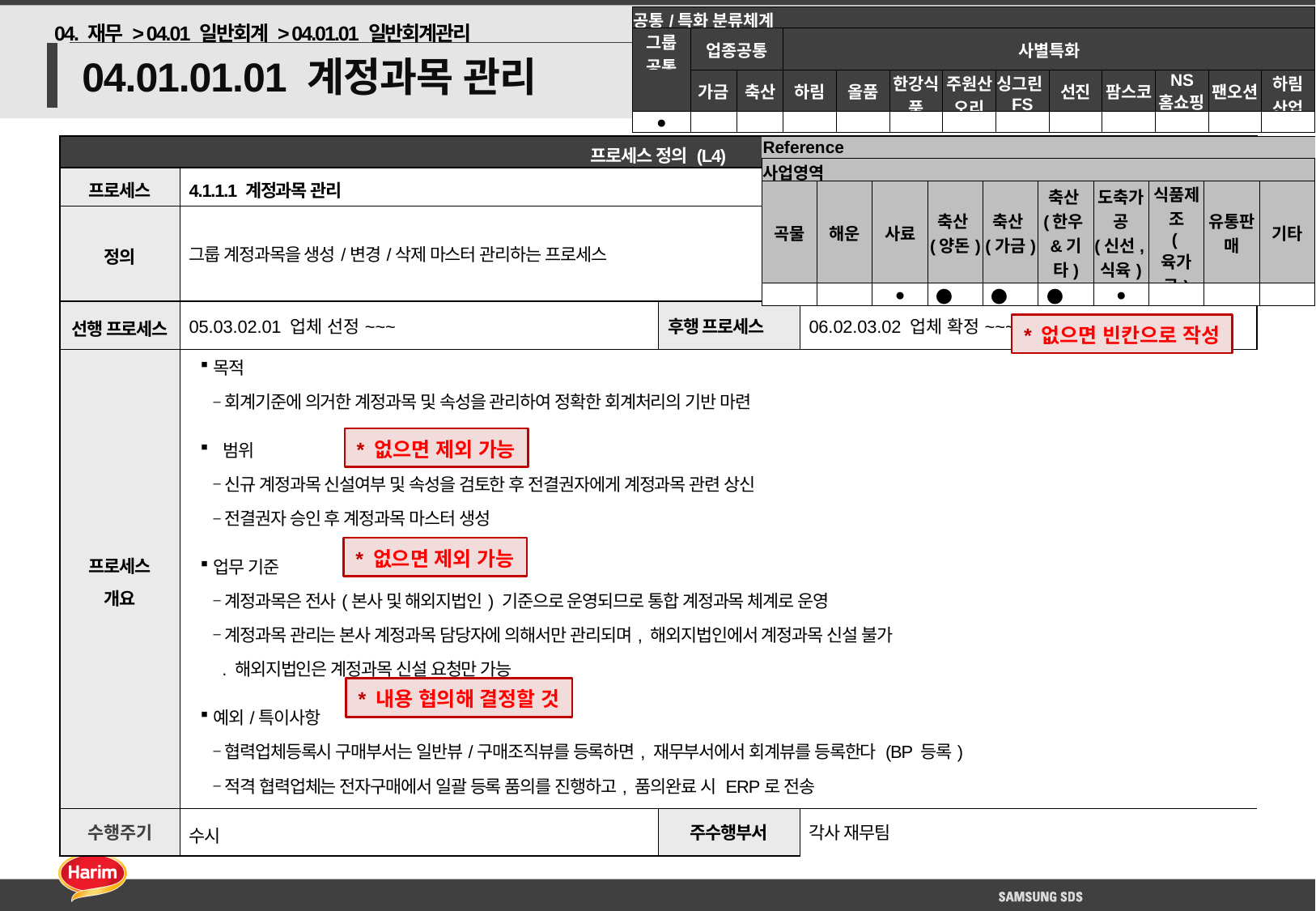

| 공통/특화 분류체계 |  |  |  |  |  |  |  |  |  |  |  |  |
| --- | --- | --- | --- | --- | --- | --- | --- | --- | --- | --- | --- | --- |
| 그룹 공통 | 업종공통 |  | 사별특화 |  |  |  |  |  |  |  |  |  |
|  | 가금 | 축산 | 하림 | 올품 | 한강식품 | 주원산오리 | 싱그린FS | 선진 | 팜스코 | NS 홈쇼핑 | 팬오션 | 하림 산업 |
| ● |  |  |  |  |  |  |  |  |  |  |  |  |
04. 재무 > 04.01 일반회계 > 04.01.01 일반회계관리
# 04.01.01.01 계정과목 관리
| 프로세스 정의 (L4) |  |  |  |
| --- | --- | --- | --- |
| 프로세스 | 4.1.1.1 계정과목 관리 |  |  |
| 정의 | 그룹 계정과목을 생성/변경/삭제 마스터 관리하는 프로세스 |  |  |
| 선행 프로세스 | 05.03.02.01 업체 선정~~~ | 후행 프로세스 | 06.02.03.02 업체 확정~~~ |
| 프로세스 개요 | 목적 회계기준에 의거한 계정과목 및 속성을 관리하여 정확한 회계처리의 기반 마련 범위 신규 계정과목 신설여부 및 속성을 검토한 후 전결권자에게 계정과목 관련 상신 전결권자 승인 후 계정과목 마스터 생성 업무 기준 계정과목은 전사(본사 및 해외지법인) 기준으로 운영되므로 통합 계정과목 체계로 운영 계정과목 관리는 본사 계정과목 담당자에 의해서만 관리되며, 해외지법인에서 계정과목 신설 불가 . 해외지법인은 계정과목 신설 요청만 가능 예외/특이사항 협력업체등록시 구매부서는 일반뷰/구매조직뷰를 등록하면, 재무부서에서 회계뷰를 등록한다 (BP 등록) 적격 협력업체는 전자구매에서 일괄 등록 품의를 진행하고, 품의완료 시 ERP로 전송 잠재 협력업체는 소싱이 가능하나, 업체선정 품의가 불가하므로 사전에 적격 업체 품의를 완료해야 함 |  |  |
| 수행주기 | 수시 | 주수행부서 | 각사 재무팀 |
| Reference |  |  |  |  |  |  |  |  |  |
| --- | --- | --- | --- | --- | --- | --- | --- | --- | --- |
| 사업영역 |  |  |  |  |  |  |  |  |  |
| 곡물 | 해운 | 사료 | 축산(양돈) | 축산(가금) | 축산(한우&기타) | 도축가공 (신선,식육) | 식품제조 (육가공) | 유통판매 | 기타 |
|  |  | ● | ● | ● | ● | ● |  |  |  |
* 없으면 빈칸으로 작성
* 없으면 제외 가능
* 없으면 제외 가능
* 내용 협의해 결정할 것